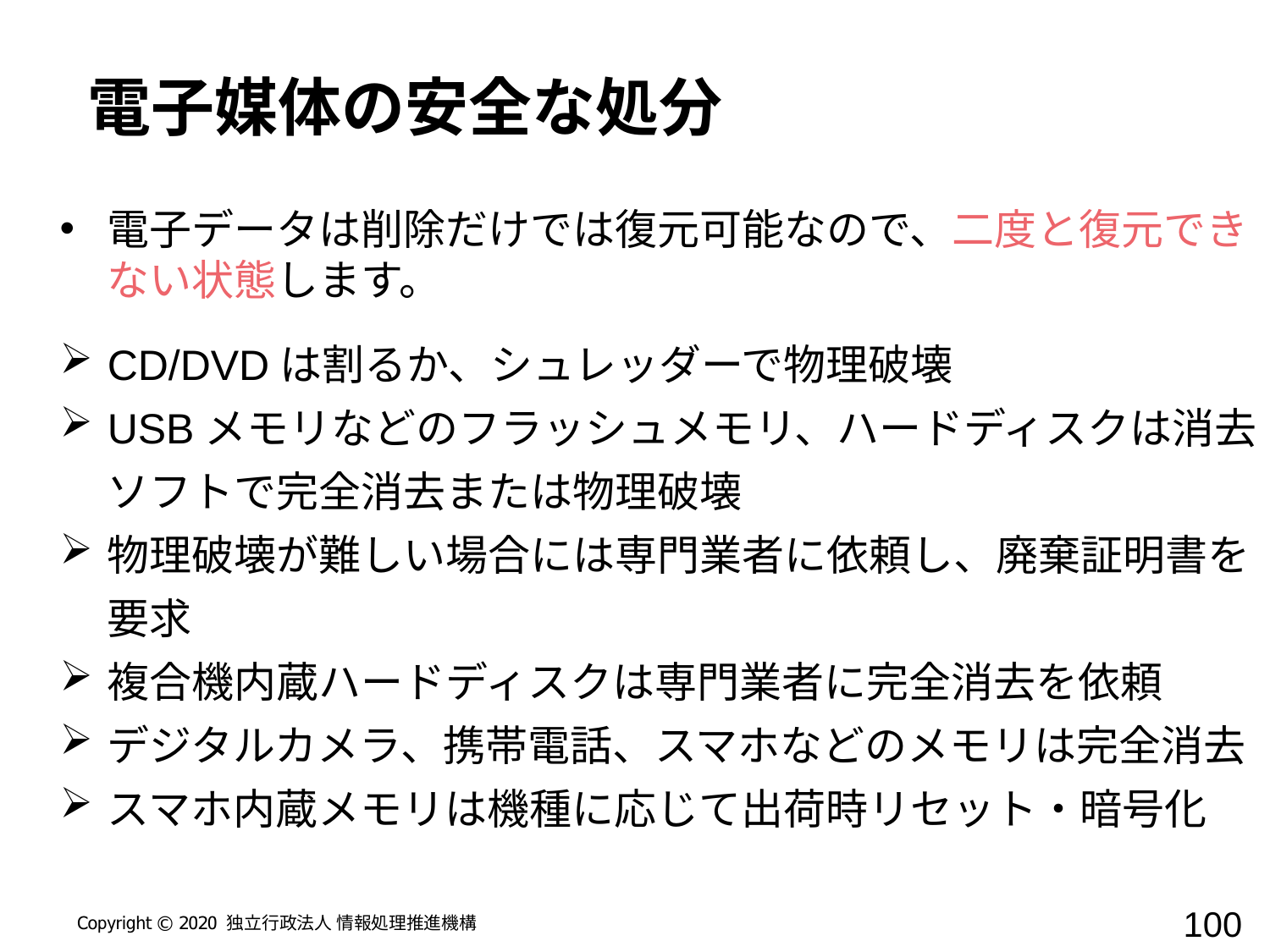

# 電子媒体の安全な処分
電子データは削除だけでは復元可能なので、二度と復元できない状態します。
CD/DVDは割るか、シュレッダーで物理破壊
USBメモリなどのフラッシュメモリ、ハードディスクは消去ソフトで完全消去または物理破壊
物理破壊が難しい場合には専門業者に依頼し、廃棄証明書を要求
複合機内蔵ハードディスクは専門業者に完全消去を依頼
デジタルカメラ、携帯電話、スマホなどのメモリは完全消去
スマホ内蔵メモリは機種に応じて出荷時リセット・暗号化